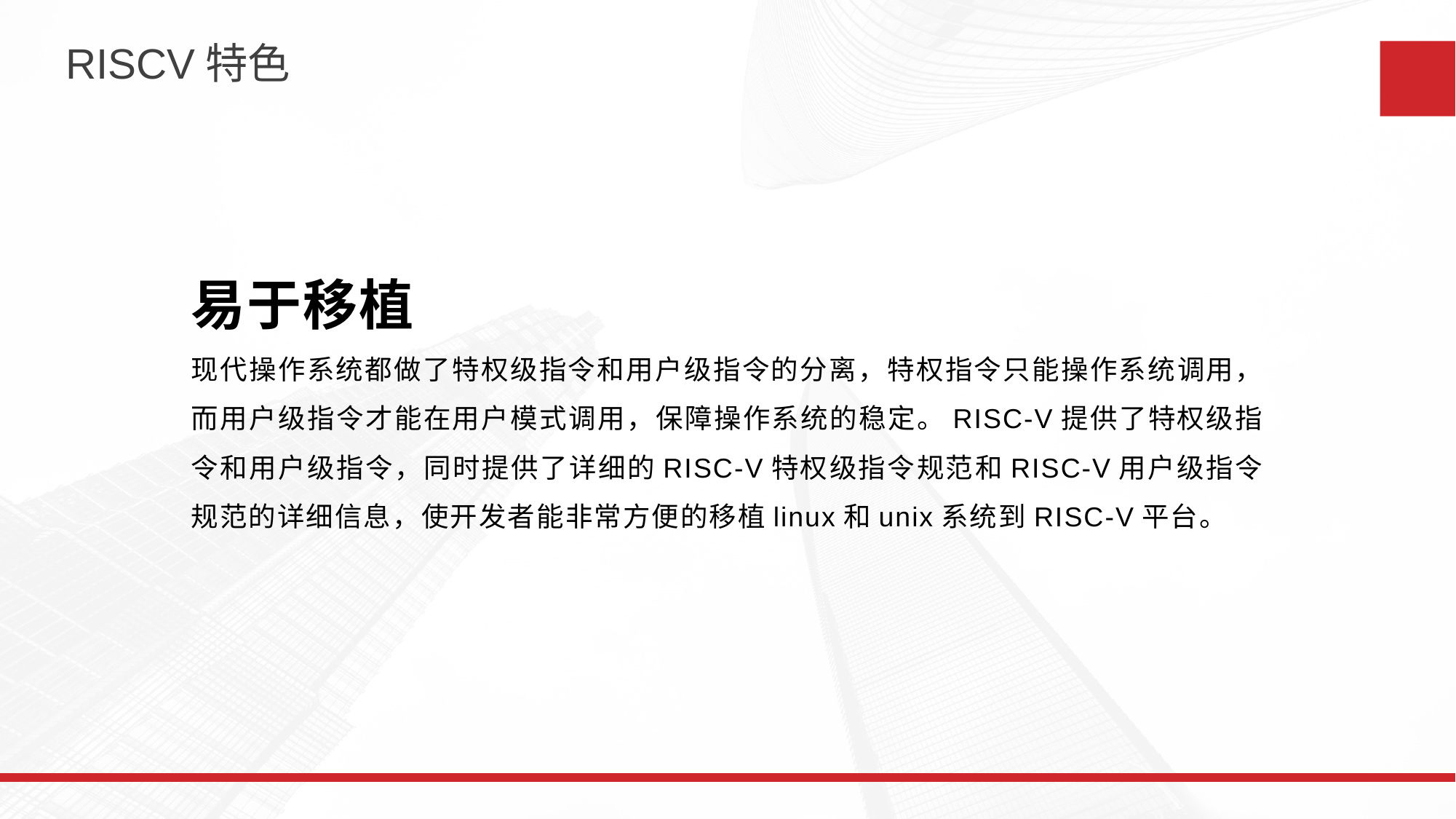

RISCV特色

易于移植
现代操作系统都做了特权级指令和用户级指令的分离，特权指令只能操作系统调用，而用户级指令才能在用户模式调用，保障操作系统的稳定。RISC-V提供了特权级指令和用户级指令，同时提供了详细的RISC-V特权级指令规范和RISC-V用户级指令规范的详细信息，使开发者能非常方便的移植linux和unix系统到RISC-V平台。